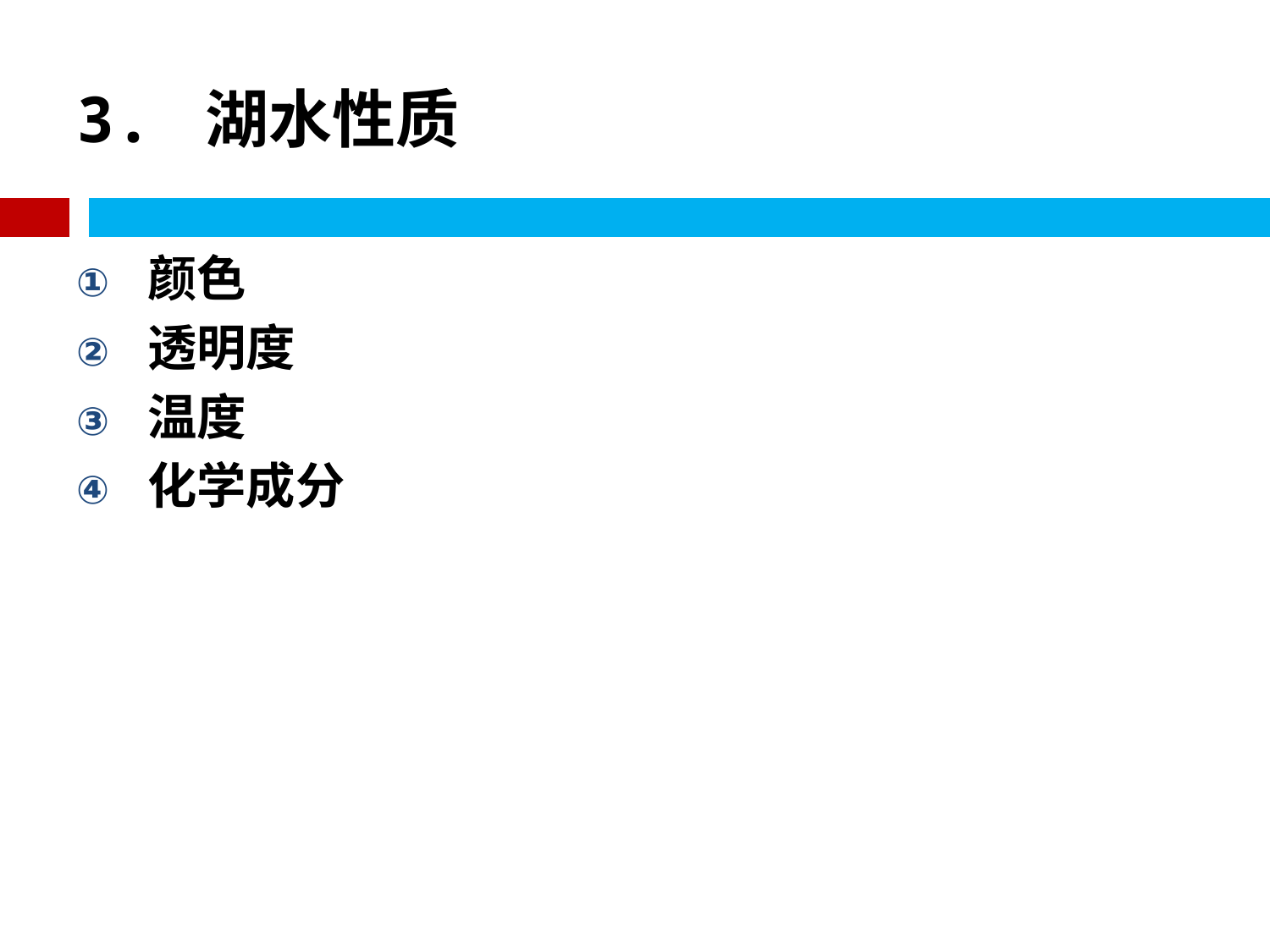

# 3. 湖水性质
颜色
透明度
温度
化学成分